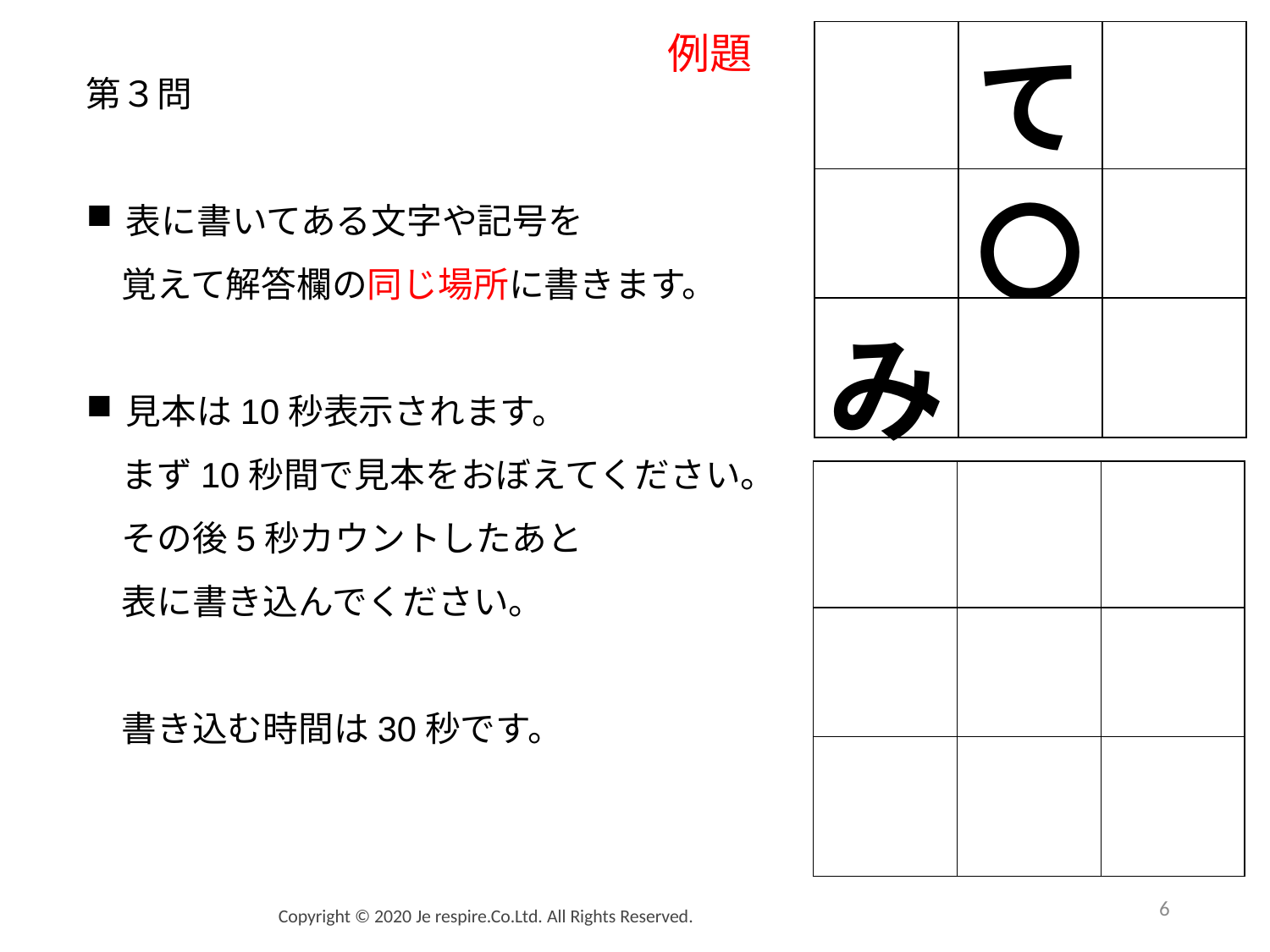

第３問

表に書いてある文字や記号を
　覚えて解答欄の同じ場所に書きます。

見本は10秒表示されます。
　まず10秒間で見本をおぼえてください。
　その後5秒カウントしたあと
　表に書き込んでください。

　書き込む時間は30秒です。
例題
|  | て |  |
| --- | --- | --- |
|  | 〇 |  |
| み |  |  |
|  |  |  |
| --- | --- | --- |
|  |  |  |
|  |  |  |
6
Copyright © 2020 Je respire.Co.Ltd. All Rights Reserved.